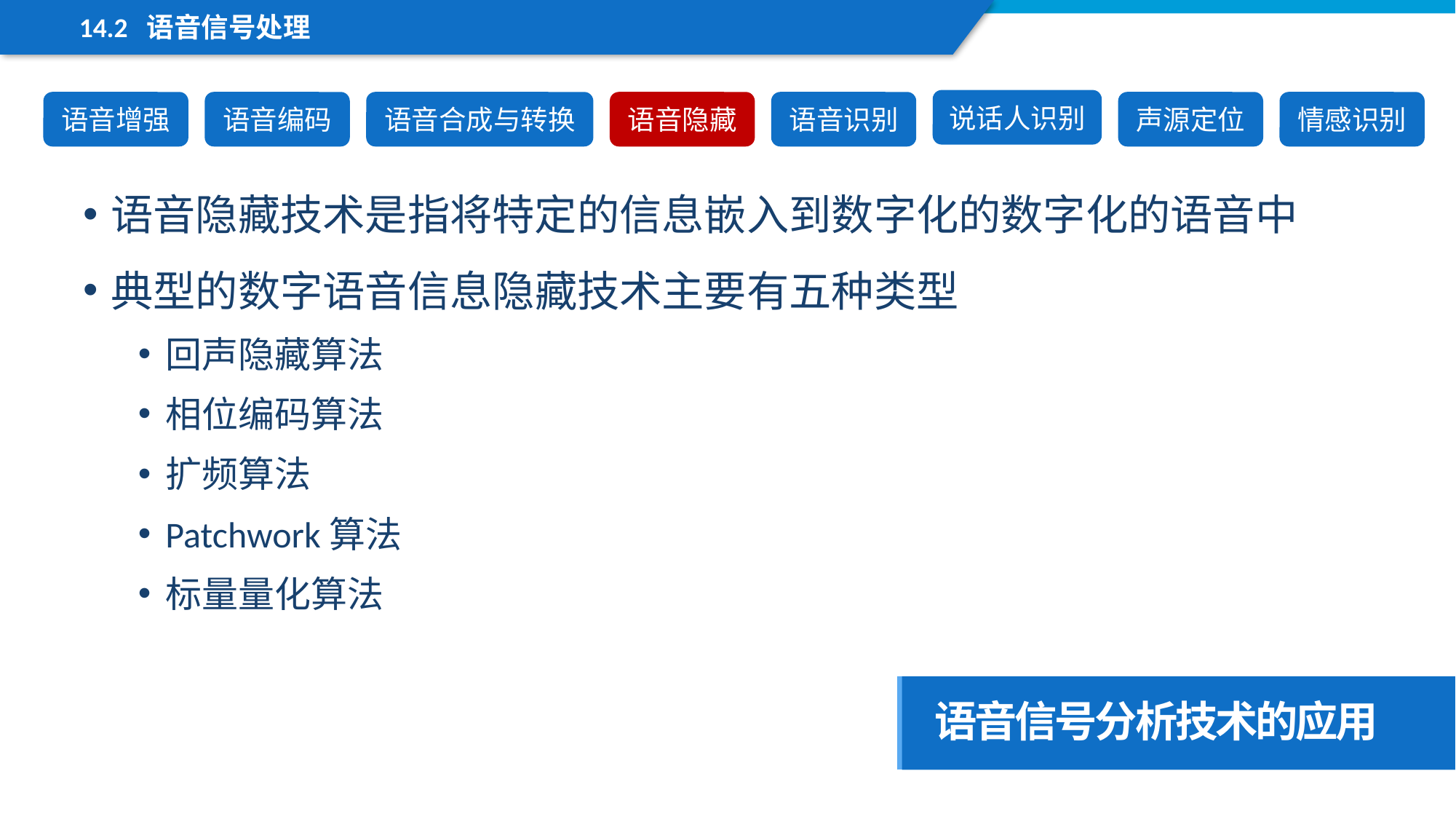

14.2  语音信号处理
说话人识别
语音增强
语音编码
语音合成与转换
语音隐藏
语音识别
声源定位
情感识别
语音隐藏技术是指将特定的信息嵌入到数字化的数字化的语音中
典型的数字语音信息隐藏技术主要有五种类型
回声隐藏算法
相位编码算法
扩频算法
Patchwork算法
标量量化算法
语音信号分析技术的应用